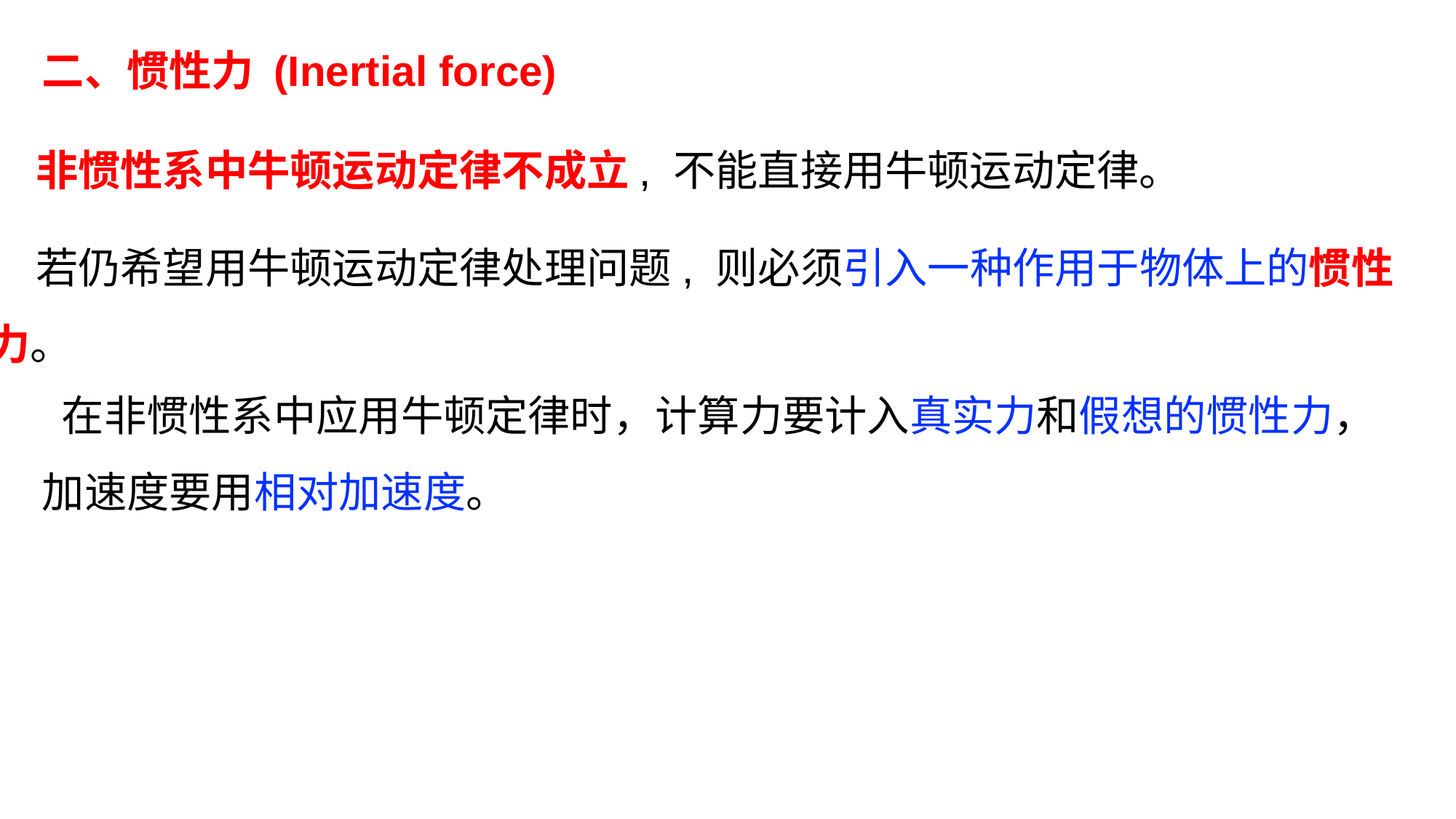

二、惯性力 (Inertial force)
    非惯性系中牛顿运动定律不成立, 不能直接用牛顿运动定律。
    若仍希望用牛顿运动定律处理问题, 则必须引入一种作用于物体上的惯性力。
 在非惯性系中应用牛顿定律时，计算力要计入真实力和假想的惯性力，加速度要用相对加速度。
46